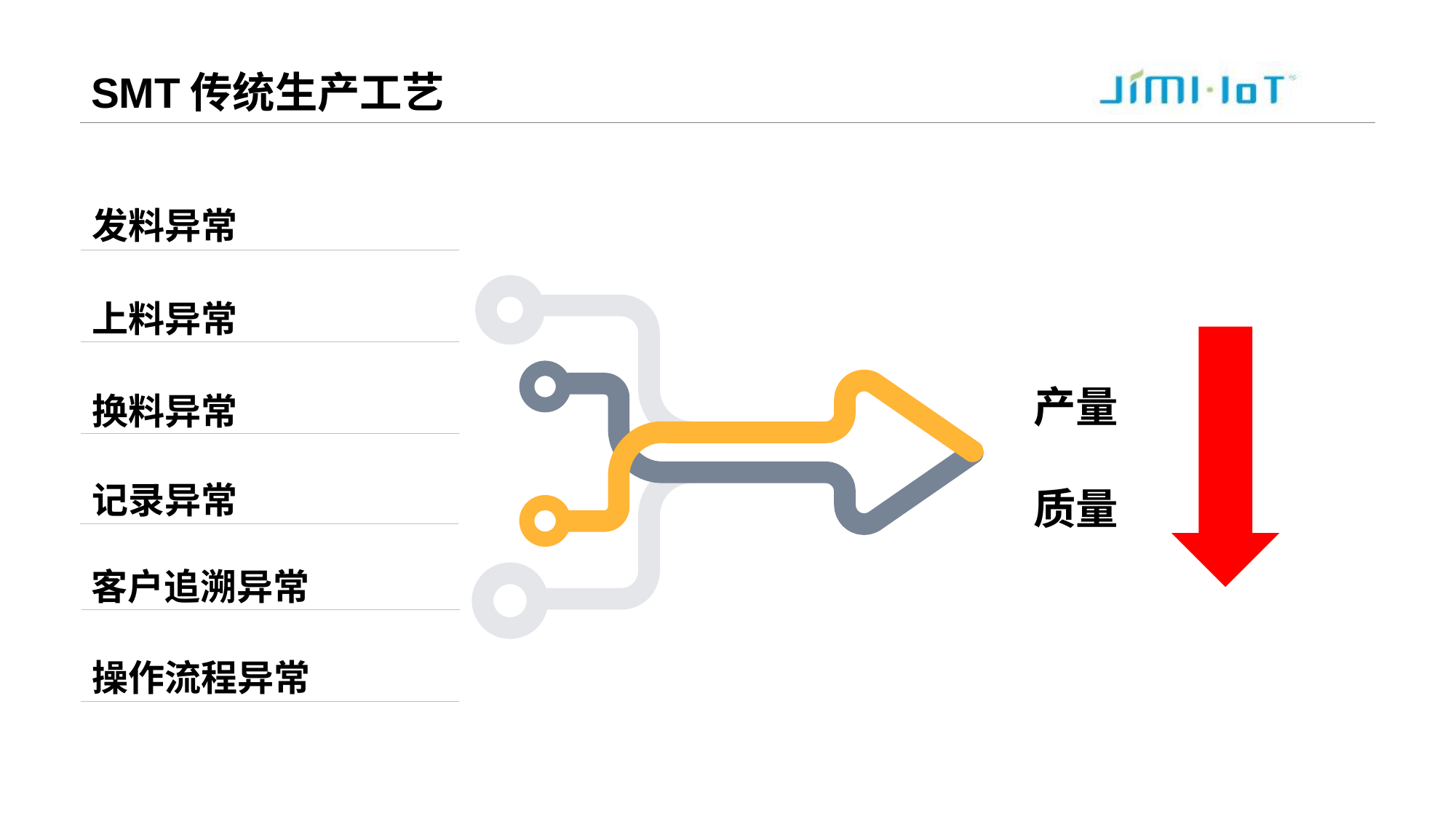

# SMT传统生产工艺
发料异常

上料异常

产量

质量
换料异常

记录异常

客户追溯异常

操作流程异常